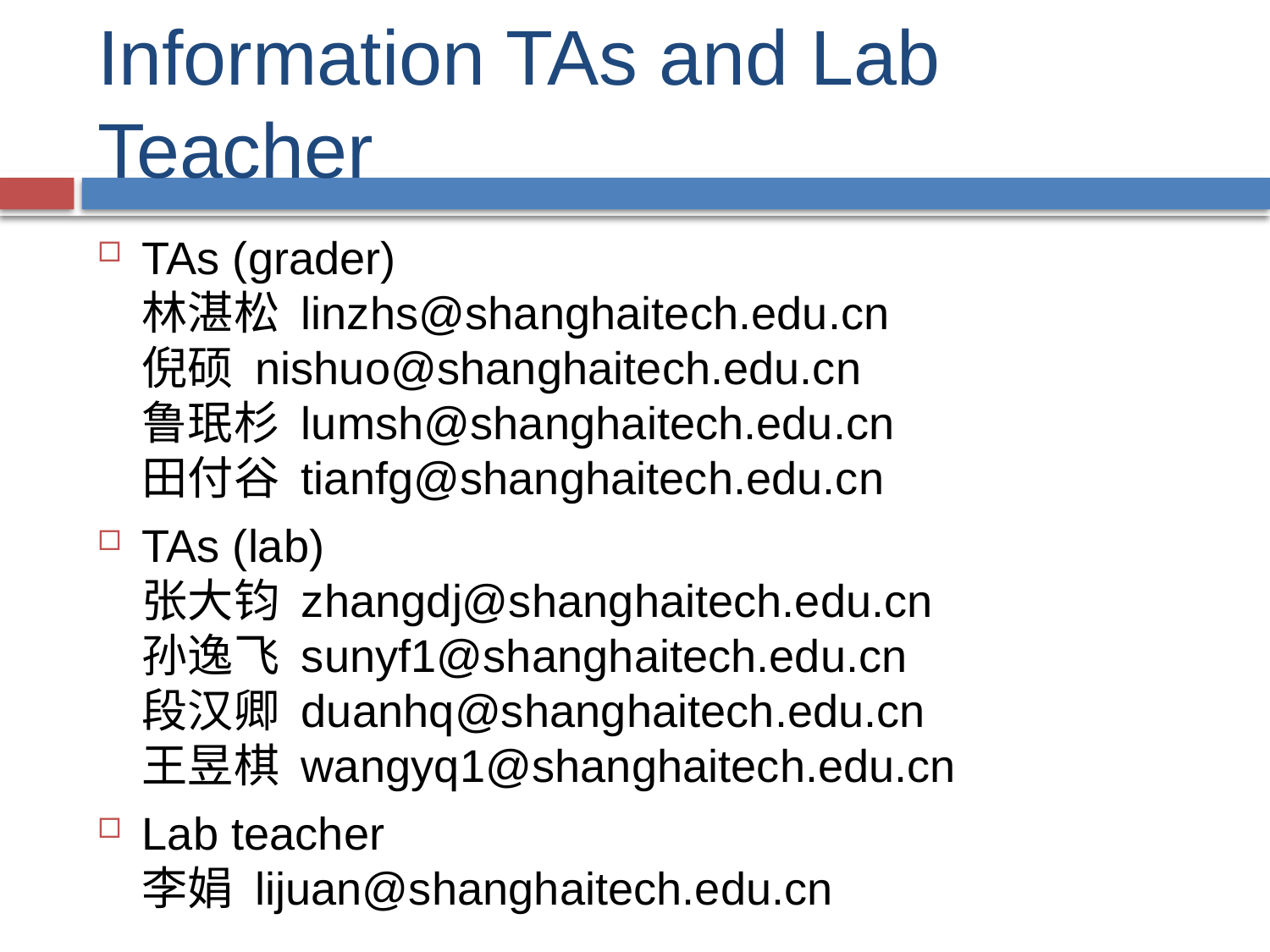

# Information TAs and Lab Teacher
TAs (grader)
林湛松 linzhs@shanghaitech.edu.cn
倪硕 nishuo@shanghaitech.edu.cn
鲁珉杉 lumsh@shanghaitech.edu.cn
田付谷 tianfg@shanghaitech.edu.cn
TAs (lab)
张大钧 zhangdj@shanghaitech.edu.cn
孙逸飞 sunyf1@shanghaitech.edu.cn
段汉卿 duanhq@shanghaitech.edu.cn
王昱棋 wangyq1@shanghaitech.edu.cn
Lab teacher
李娟 lijuan@shanghaitech.edu.cn